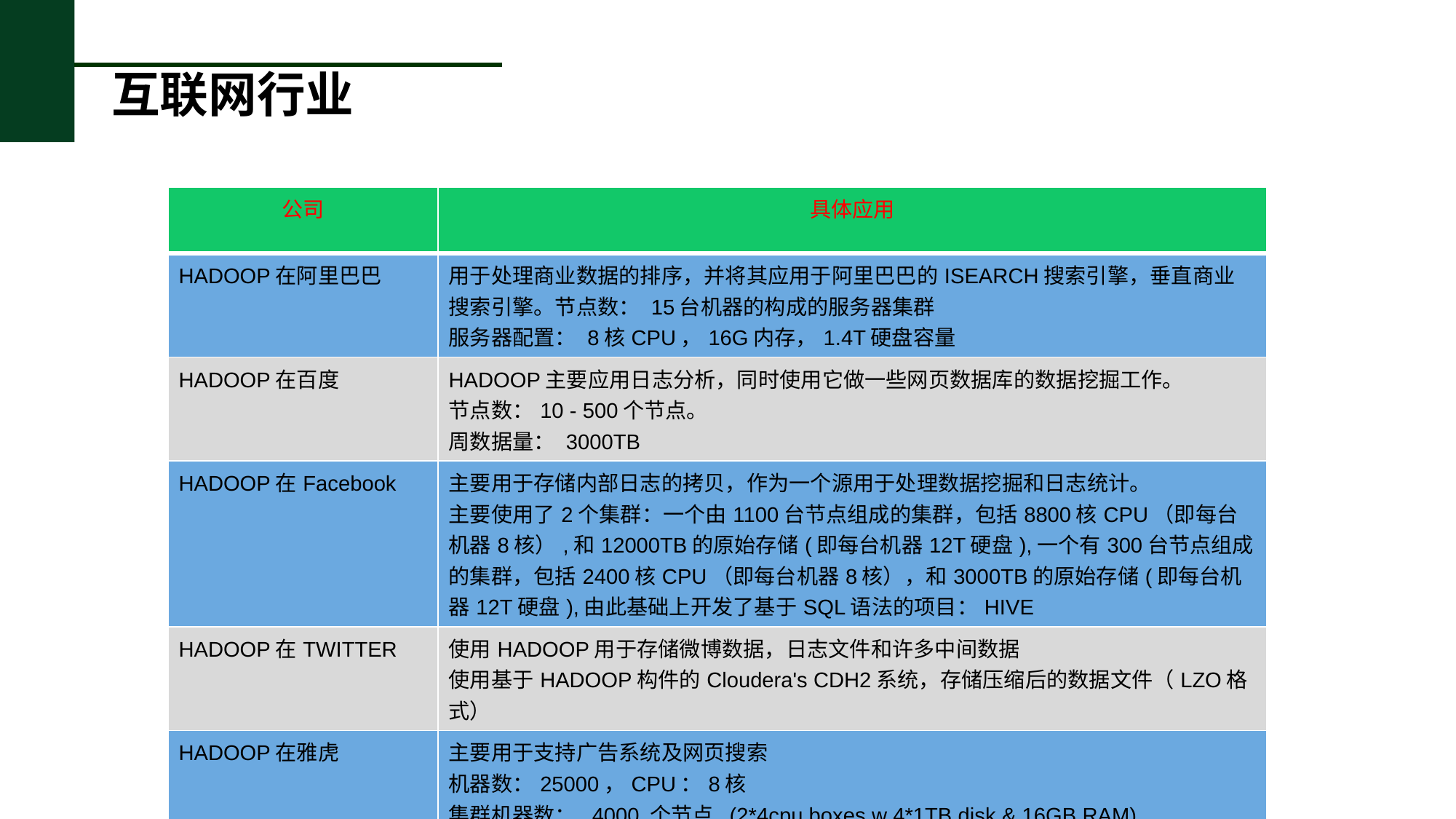

# 互联网行业
| 公司 | 具体应用 |
| --- | --- |
| HADOOP在阿里巴巴 | 用于处理商业数据的排序，并将其应用于阿里巴巴的ISEARCH搜索引擎，垂直商业搜索引擎。节点数： 15台机器的构成的服务器集群 服务器配置： 8核CPU，16G内存，1.4T硬盘容量 |
| HADOOP在百度 | HADOOP主要应用日志分析，同时使用它做一些网页数据库的数据挖掘工作。 节点数：10 - 500个节点。 周数据量： 3000TB |
| HADOOP在Facebook | 主要用于存储内部日志的拷贝，作为一个源用于处理数据挖掘和日志统计。 主要使用了2个集群：一个由1100台节点组成的集群，包括8800核CPU（即每台机器8核）,和12000TB的原始存储(即每台机器12T硬盘),一个有300台节点组成的集群，包括2400核CPU（即每台机器8核），和3000TB的原始存储(即每台机器12T硬盘),由此基础上开发了基于SQL语法的项目：HIVE |
| HADOOP在TWITTER | 使用HADOOP用于存储微博数据，日志文件和许多中间数据 使用基于HADOOP构件的Cloudera's CDH2系统，存储压缩后的数据文件（LZO格式） |
| HADOOP在雅虎 | 主要用于支持广告系统及网页搜索 机器数：25000，CPU：8核 集群机器数：  4000 个节点  (2\*4cpu boxes w 4\*1TB disk & 16GB RAM) |